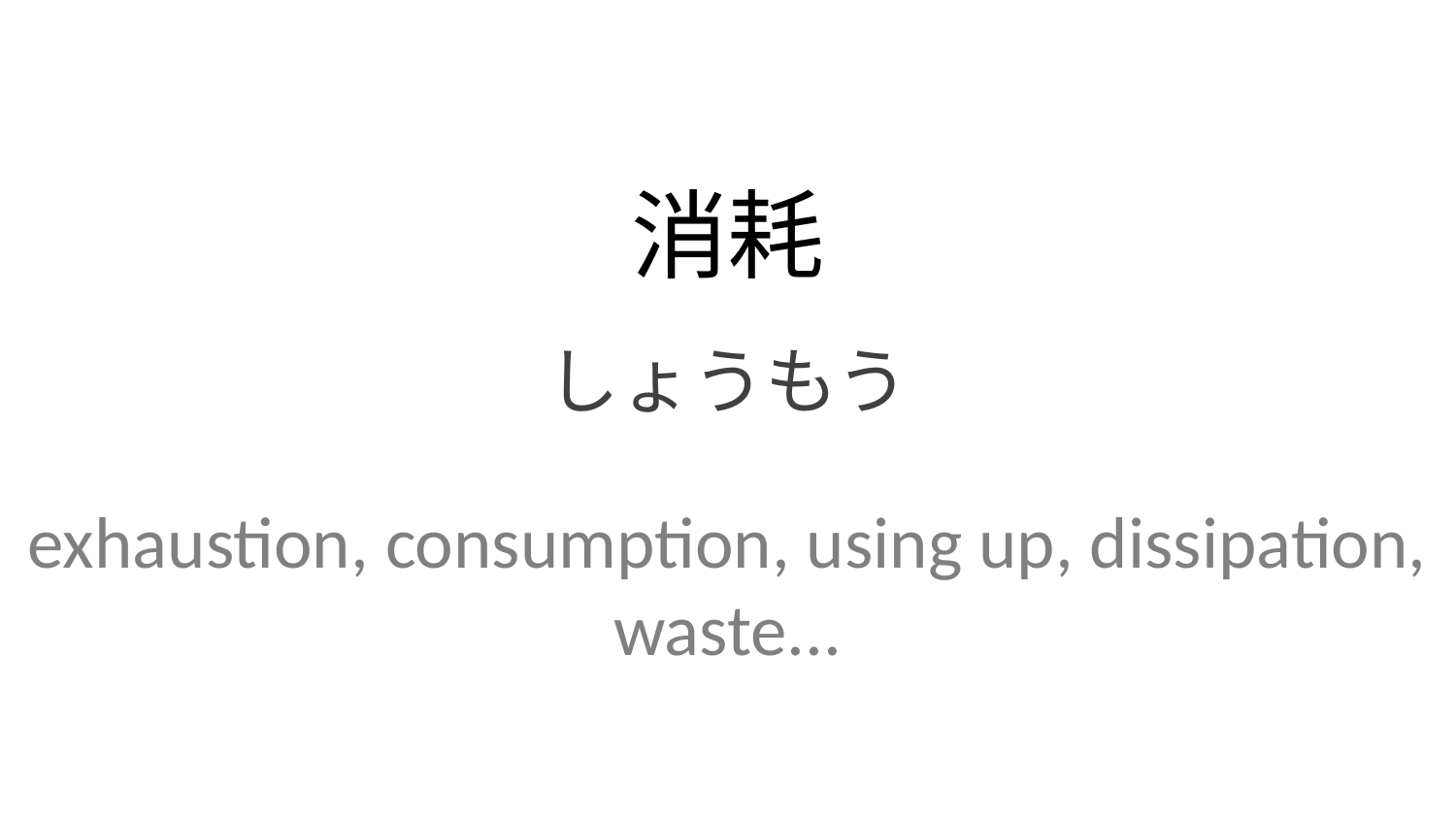

消耗

しょうもう
exhaustion, consumption, using up, dissipation, waste...